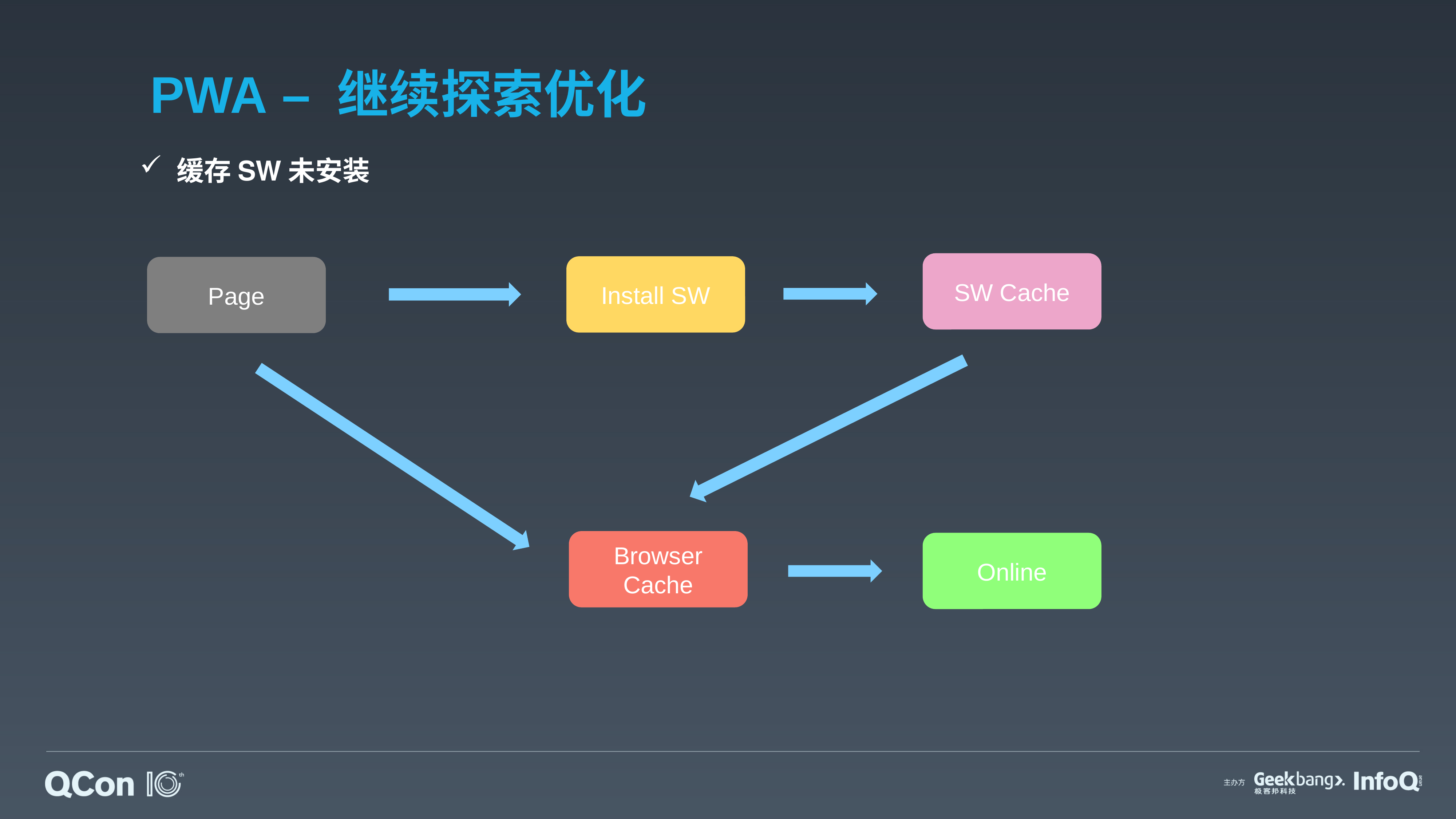

# PWA – 继续探索优化
 缓存SW未安装
SW Cache
Install SW
Page

Browser Cache
Online